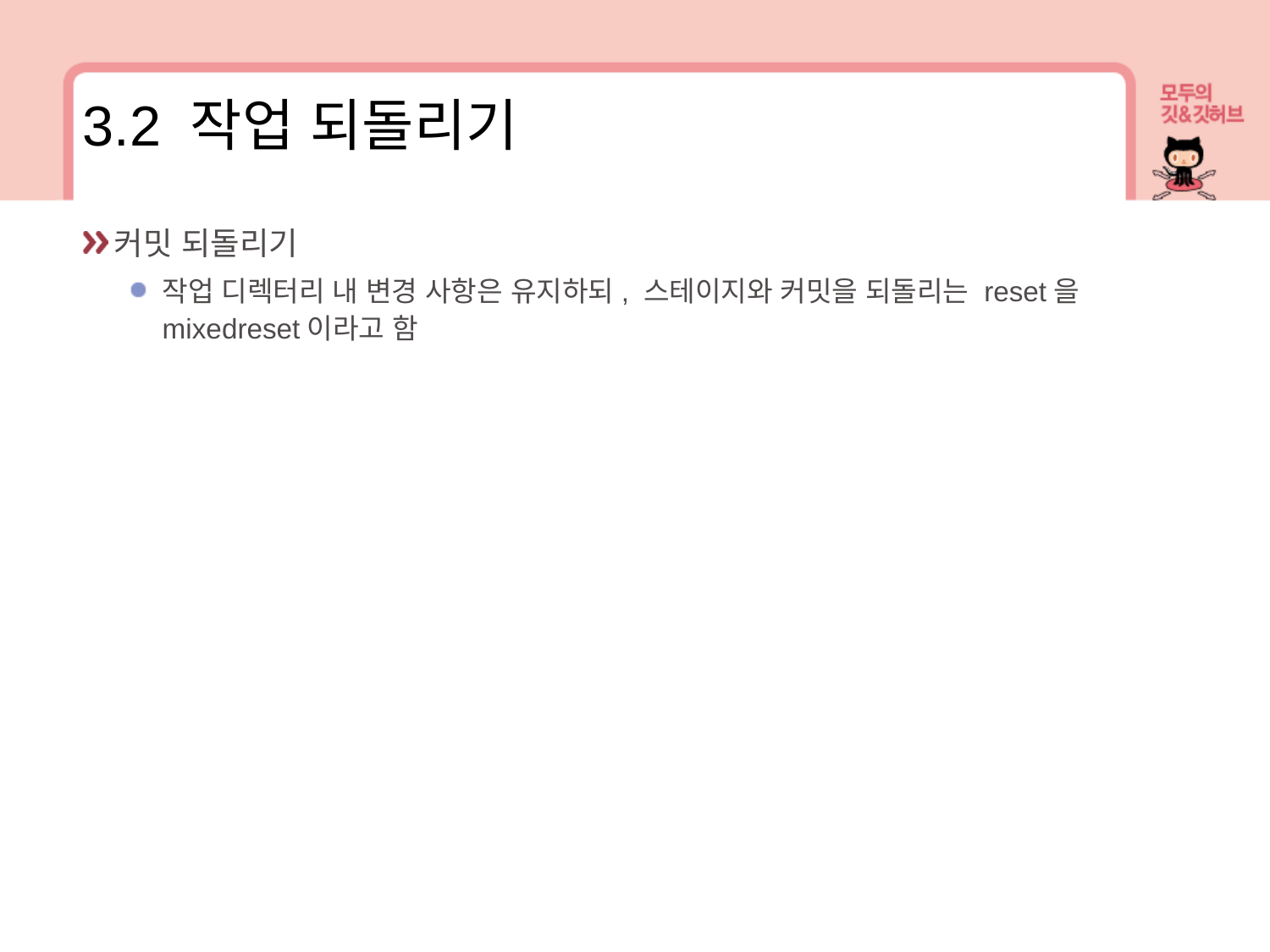

3.2 작업 되돌리기
커밋 되돌리기
작업 디렉터리 내 변경 사항은 유지하되, 스테이지와 커밋을 되돌리는 reset을 mixedreset이라고 함